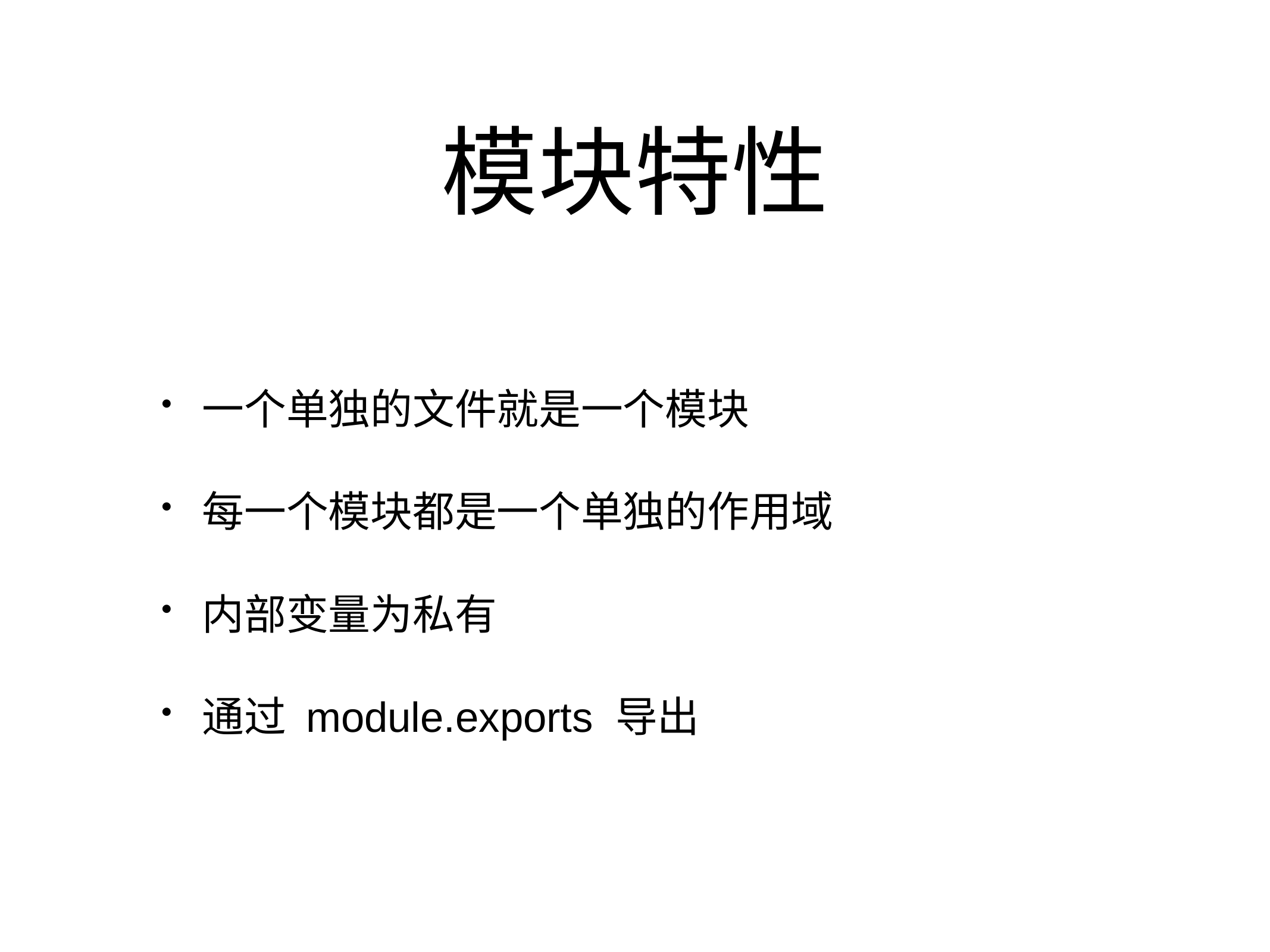

# 模块特性
一个单独的文件就是一个模块
每一个模块都是一个单独的作用域
内部变量为私有
通过 module.exports 导出